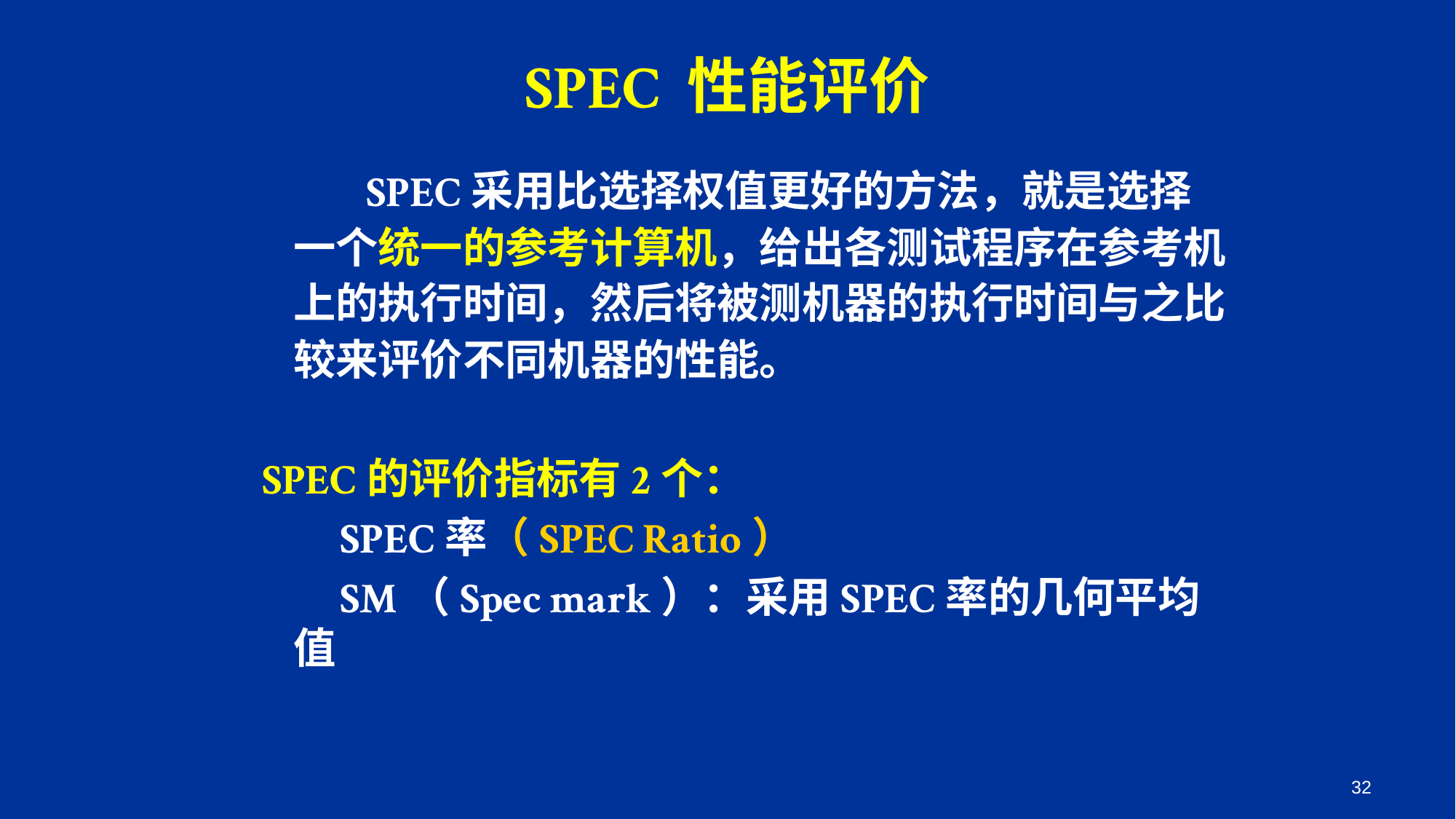

# SPEC 性能评价
            SPEC采用比选择权值更好的方法，就是选择一个统一的参考计算机，给出各测试程序在参考机上的执行时间，然后将被测机器的执行时间与之比较来评价不同机器的性能。

 SPEC的评价指标有2个：
          SPEC率（SPEC Ratio）
          SM（Spec mark）：采用SPEC率的几何平均值

32